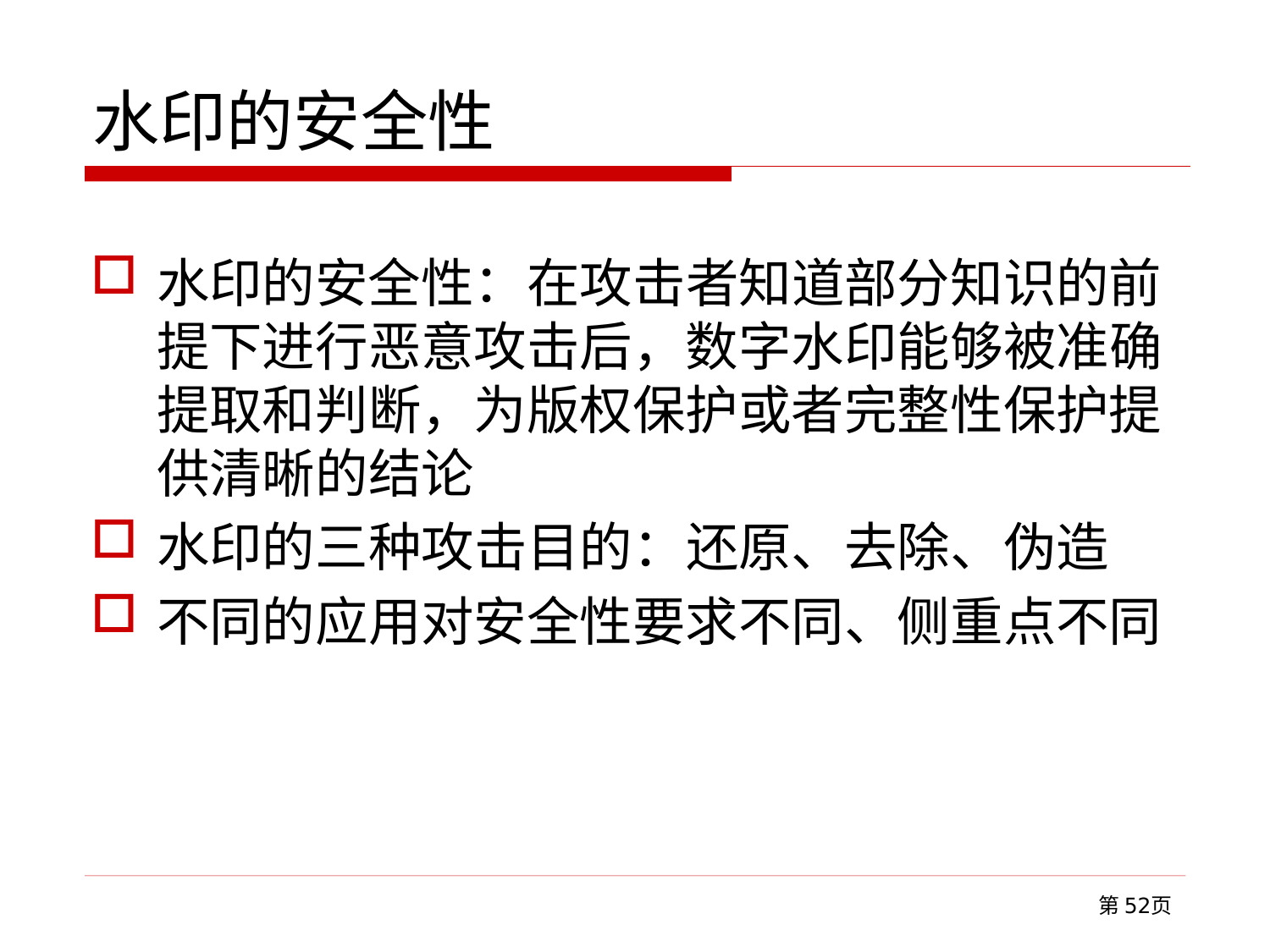

# 水印的安全性
水印的安全性：在攻击者知道部分知识的前提下进行恶意攻击后，数字水印能够被准确提取和判断，为版权保护或者完整性保护提供清晰的结论
水印的三种攻击目的：还原、去除、伪造
不同的应用对安全性要求不同、侧重点不同
52